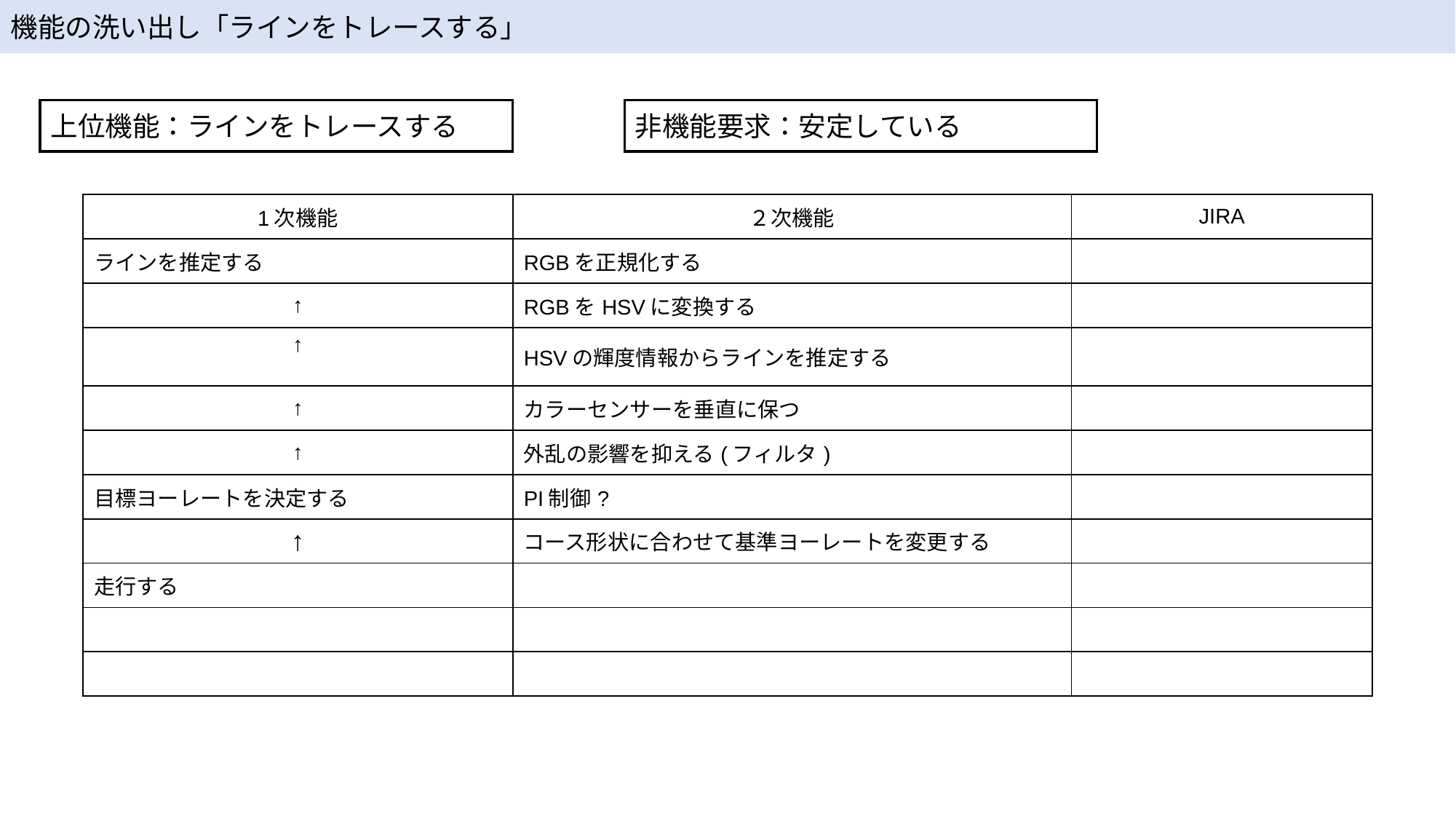

機能の洗い出し「ラインをトレースする」
上位機能：ラインをトレースする
非機能要求：安定している
| 1次機能 | ２次機能 | JIRA |
| --- | --- | --- |
| ラインを推定する | RGBを正規化する |  |
| ↑ | RGBをHSVに変換する |  |
| ↑ | HSVの輝度情報からラインを推定する |  |
| ↑ | カラーセンサーを垂直に保つ |  |
| ↑ | 外乱の影響を抑える(フィルタ) |  |
| 目標ヨーレートを決定する | PI制御? |  |
| ↑ | コース形状に合わせて基準ヨーレートを変更する |  |
| 走行する |  |  |
|  |  |  |
|  |  |  |